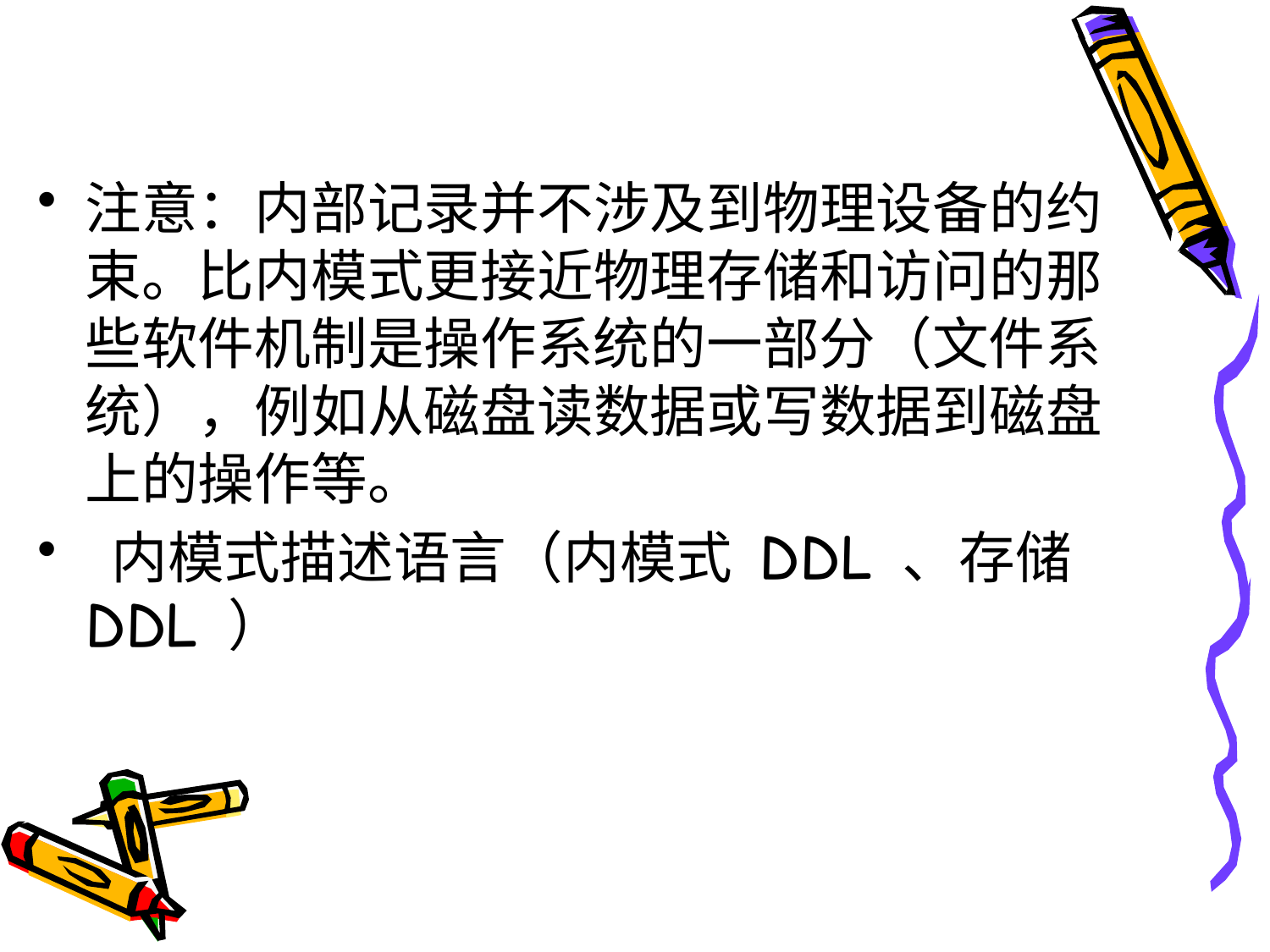

#
注意：内部记录并不涉及到物理设备的约束。比内模式更接近物理存储和访问的那些软件机制是操作系统的一部分（文件系统），例如从磁盘读数据或写数据到磁盘上的操作等。
 内模式描述语言（内模式 DDL 、存储 DDL ）